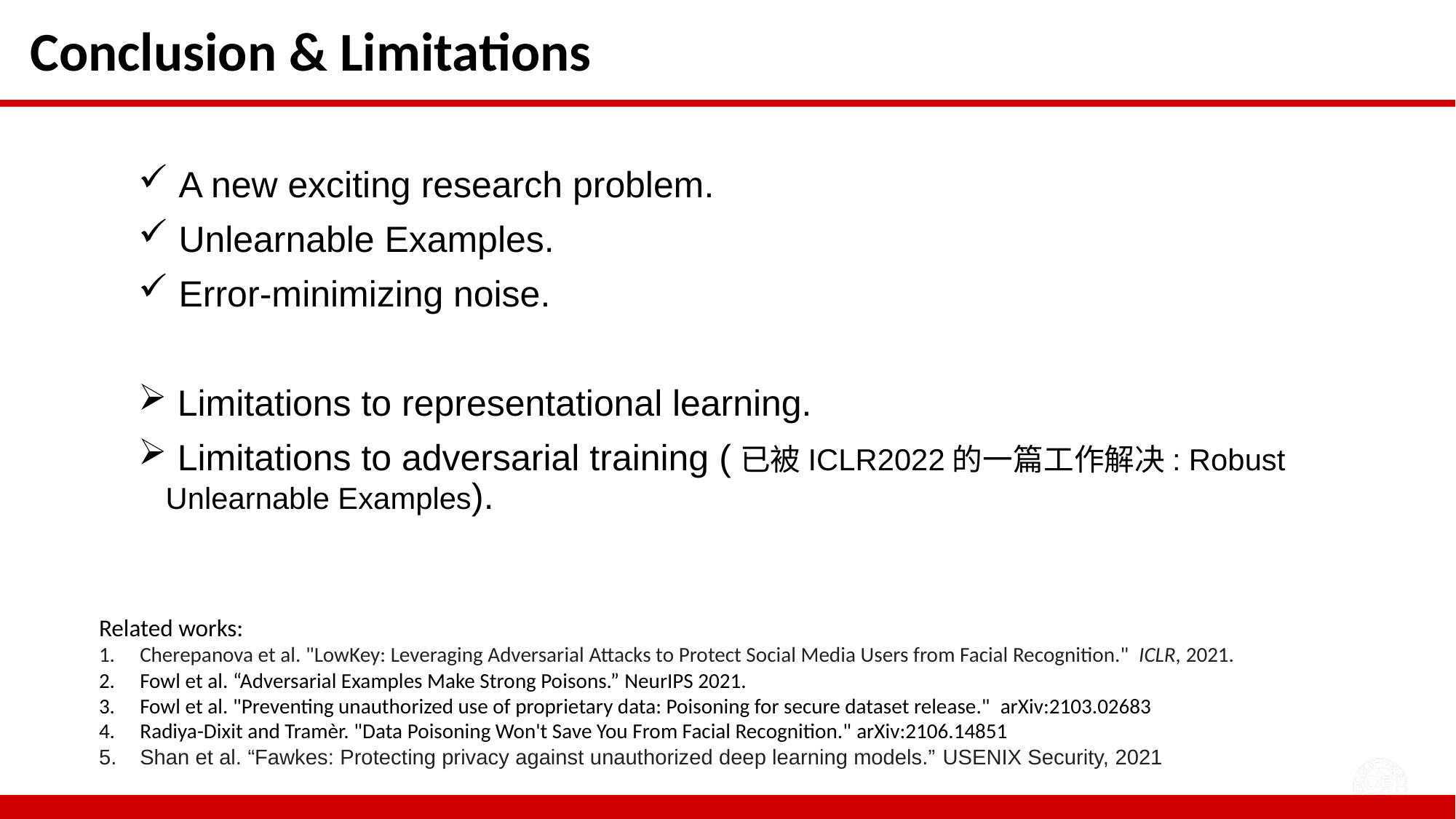

Conclusion & Limitations
 A new exciting research problem.
 Unlearnable Examples.
 Error-minimizing noise.

 Limitations to representational learning.
 Limitations to adversarial training (已被ICLR2022的一篇工作解决: Robust Unlearnable Examples).
Related works:
Cherepanova et al. "LowKey: Leveraging Adversarial Attacks to Protect Social Media Users from Facial Recognition."  ICLR, 2021.
Fowl et al. “Adversarial Examples Make Strong Poisons.” NeurIPS 2021.
Fowl et al. "Preventing unauthorized use of proprietary data: Poisoning for secure dataset release."  arXiv:2103.02683
Radiya-Dixit and Tramèr. "Data Poisoning Won't Save You From Facial Recognition." arXiv:2106.14851
Shan et al. “Fawkes: Protecting privacy against unauthorized deep learning models.” USENIX Security, 2021